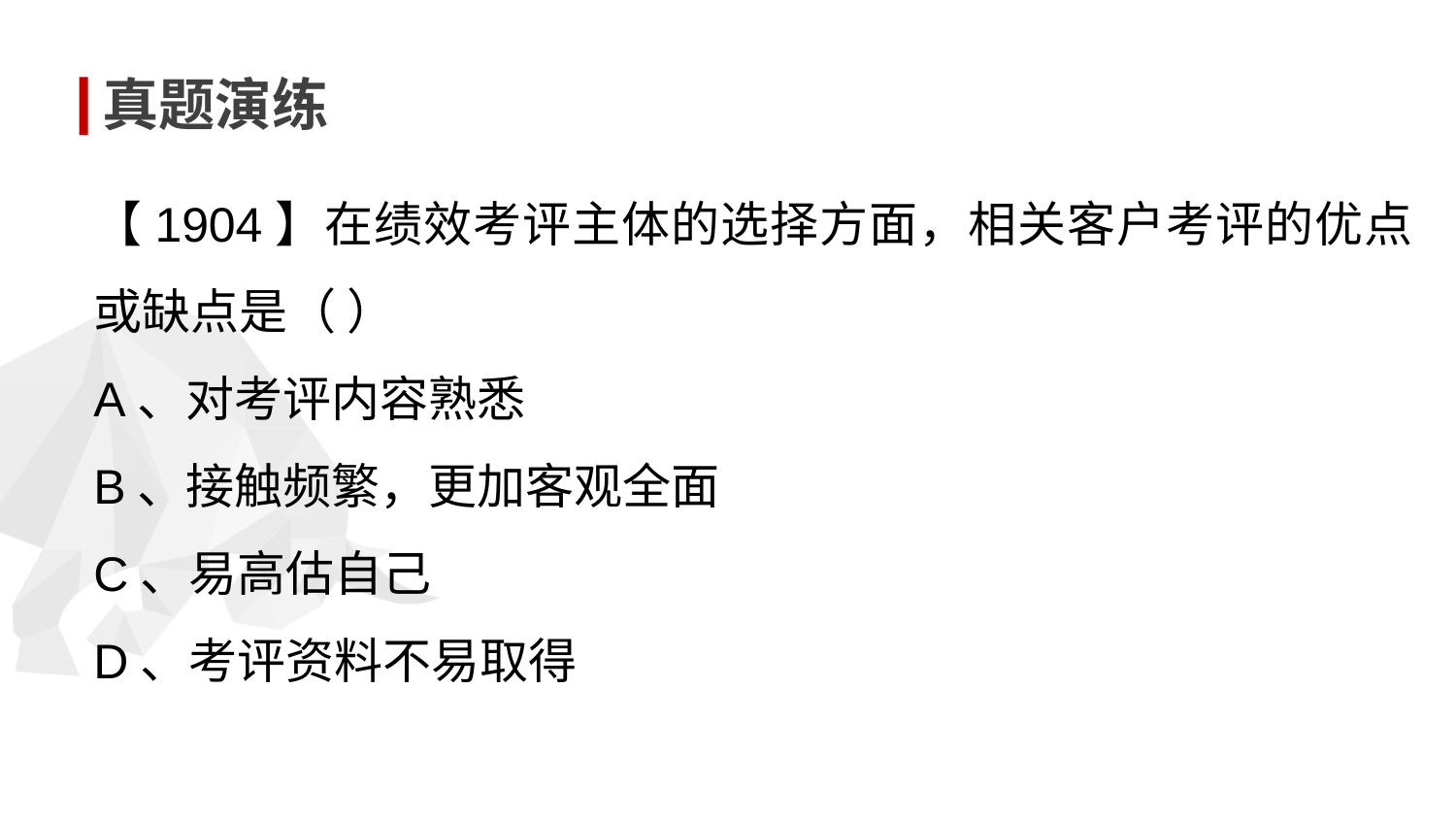

真题演练
【1904】在绩效考评主体的选择方面，相关客户考评的优点或缺点是（ ）
A、对考评内容熟悉
B、接触频繁，更加客观全面
C、易高估自己
D、考评资料不易取得